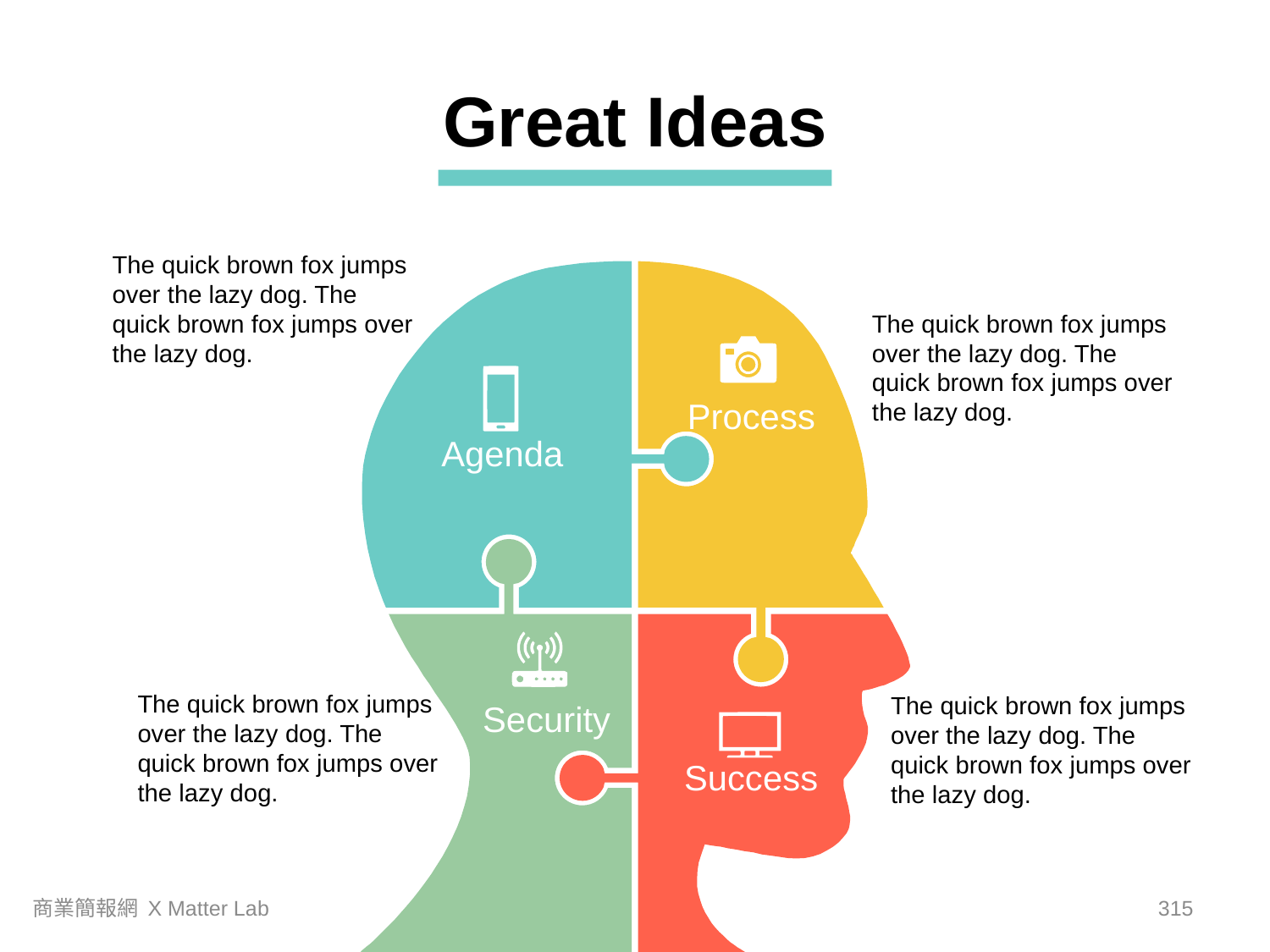

Great Ideas

The quick brown fox jumps over the lazy dog. The quick brown fox jumps over the lazy dog.

The quick brown fox jumps over the lazy dog. The quick brown fox jumps over the lazy dog.

Process
Agenda

The quick brown fox jumps over the lazy dog. The quick brown fox jumps over the lazy dog.
The quick brown fox jumps over the lazy dog. The quick brown fox jumps over the lazy dog.
Security

Success
商業簡報網 X Matter Lab
315